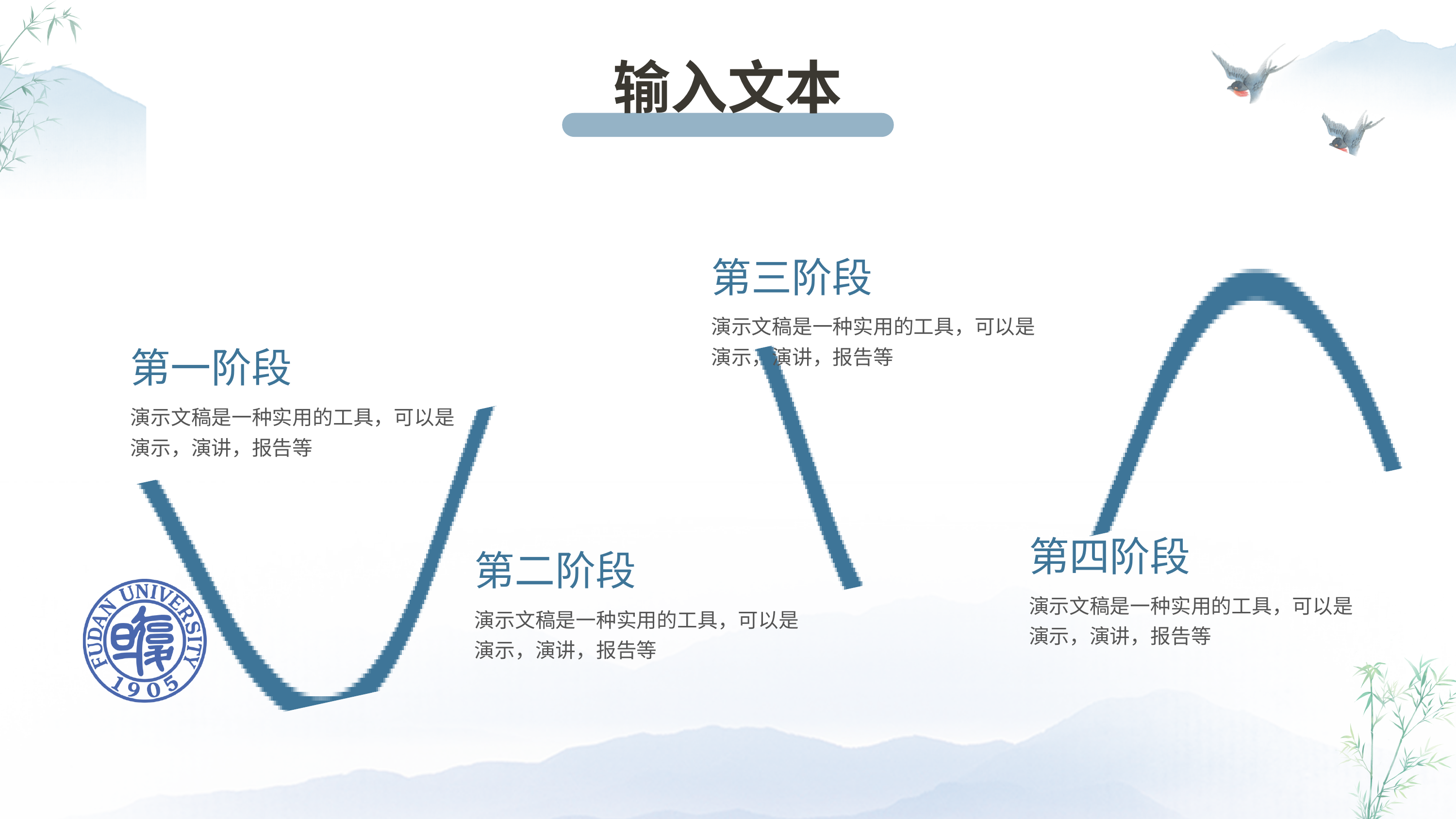

输入文本

第三阶段
演示文稿是一种实用的工具，可以是演示，演讲，报告等
第一阶段

演示文稿是一种实用的工具，可以是演示，演讲，报告等

第四阶段
第二阶段

演示文稿是一种实用的工具，可以是演示，演讲，报告等
演示文稿是一种实用的工具，可以是演示，演讲，报告等